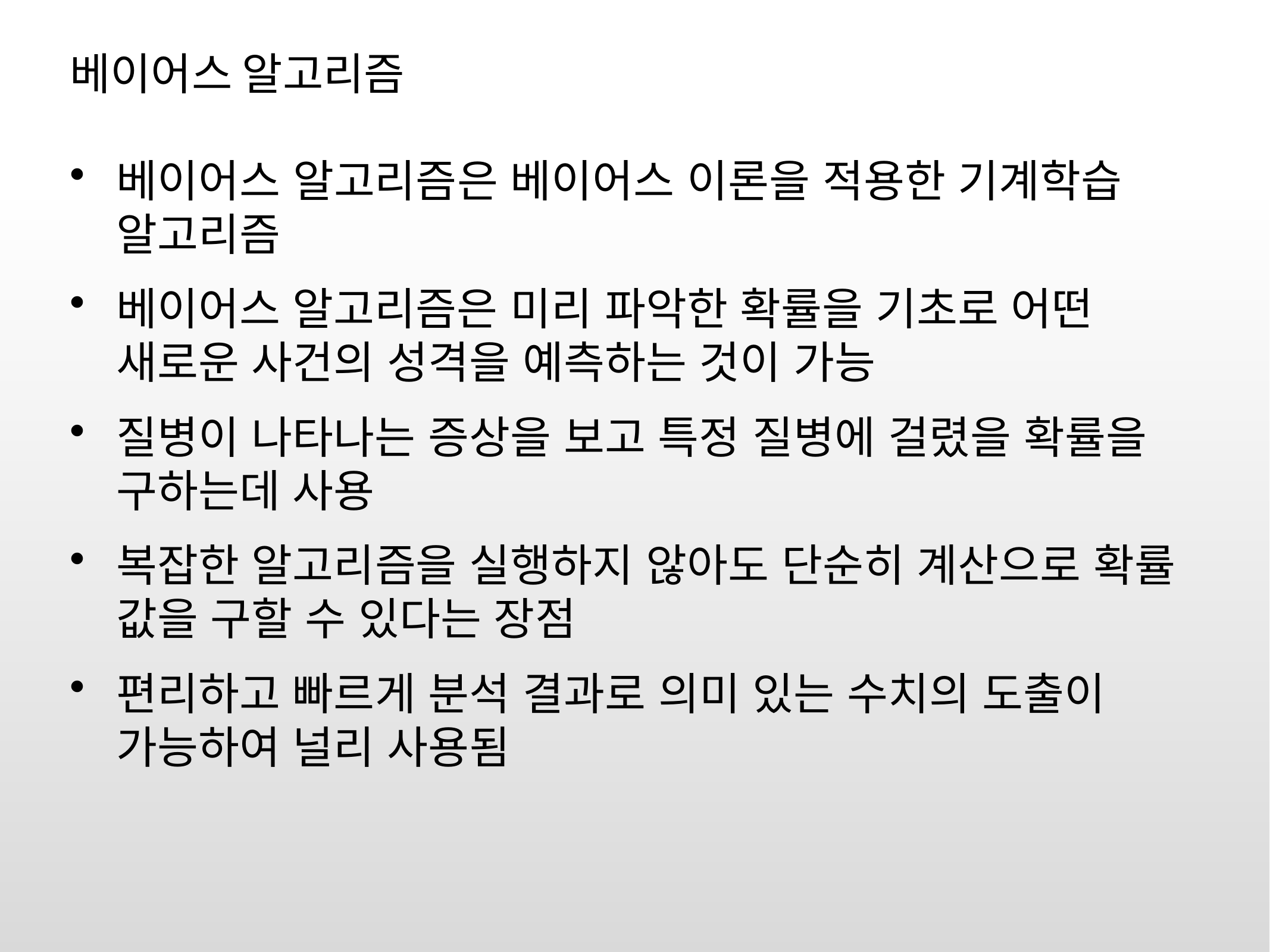

# 베이어스 알고리즘
베이어스 알고리즘은 베이어스 이론을 적용한 기계학습 알고리즘
베이어스 알고리즘은 미리 파악한 확률을 기초로 어떤 새로운 사건의 성격을 예측하는 것이 가능
질병이 나타나는 증상을 보고 특정 질병에 걸렸을 확률을 구하는데 사용
복잡한 알고리즘을 실행하지 않아도 단순히 계산으로 확률 값을 구할 수 있다는 장점
편리하고 빠르게 분석 결과로 의미 있는 수치의 도출이 가능하여 널리 사용됨
248